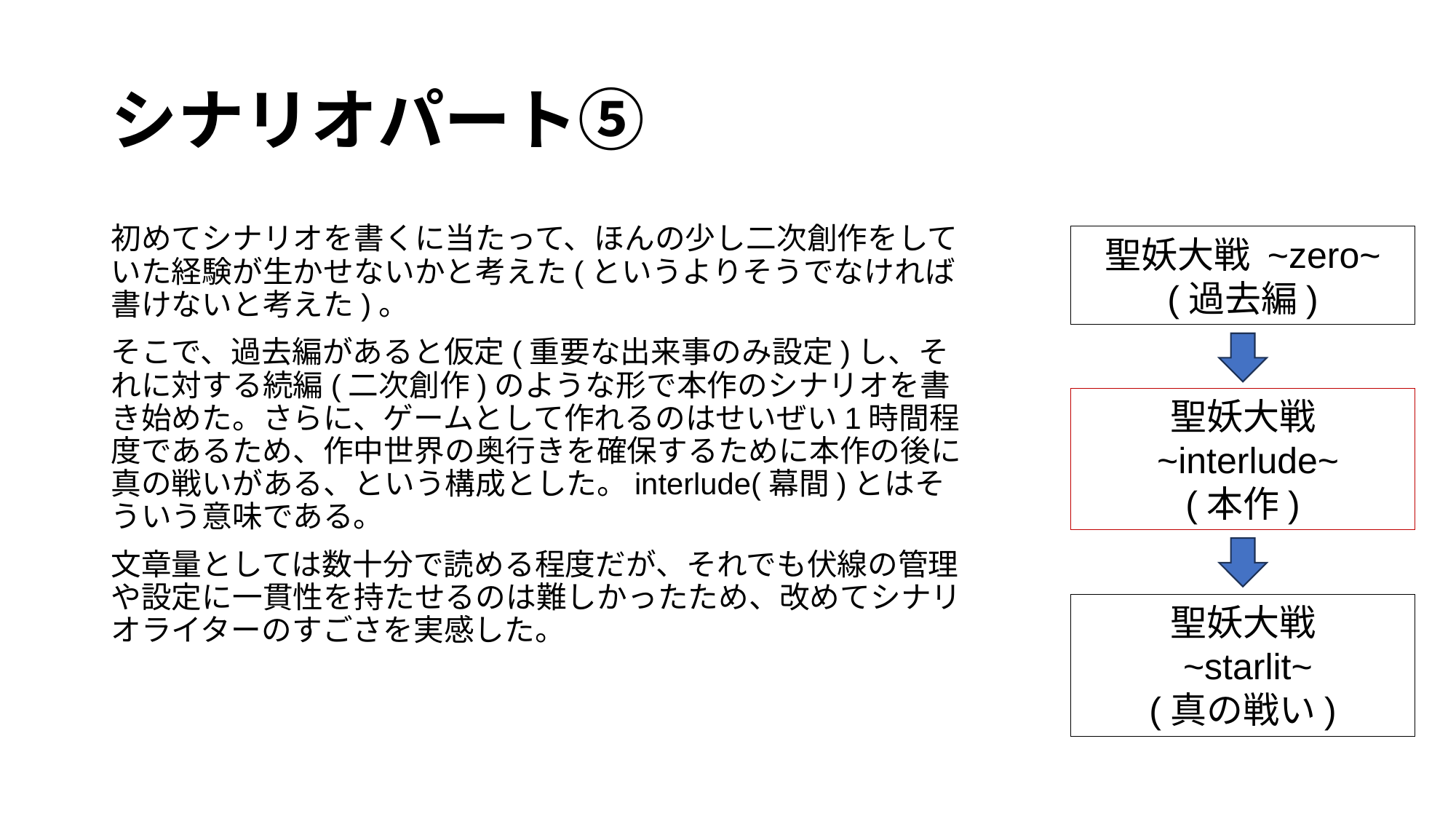

# シナリオパート⑤
初めてシナリオを書くに当たって、ほんの少し二次創作をしていた経験が生かせないかと考えた(というよりそうでなければ書けないと考えた)。
そこで、過去編があると仮定(重要な出来事のみ設定)し、それに対する続編(二次創作)のような形で本作のシナリオを書き始めた。さらに、ゲームとして作れるのはせいぜい1時間程度であるため、作中世界の奥行きを確保するために本作の後に真の戦いがある、という構成とした。interlude(幕間)とはそういう意味である。
文章量としては数十分で読める程度だが、それでも伏線の管理や設定に一貫性を持たせるのは難しかったため、改めてシナリオライターのすごさを実感した。

聖妖大戦 ~zero~
(過去編)

聖妖大戦
 ~interlude~
(本作)

聖妖大戦
 ~starlit~
(真の戦い)